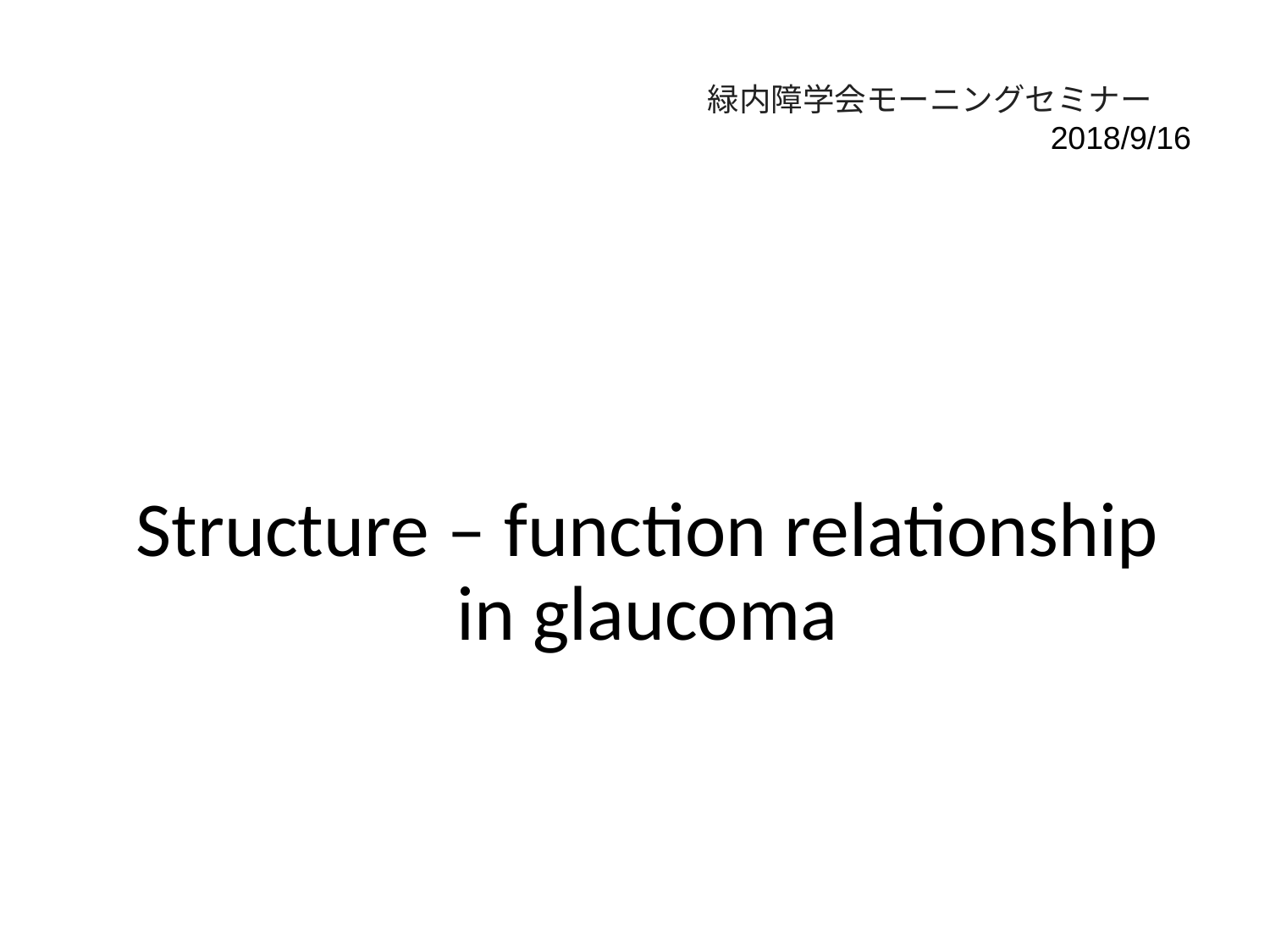

緑内障学会モーニングセミナー　2018/9/16
# Structure – function relationship in glaucoma